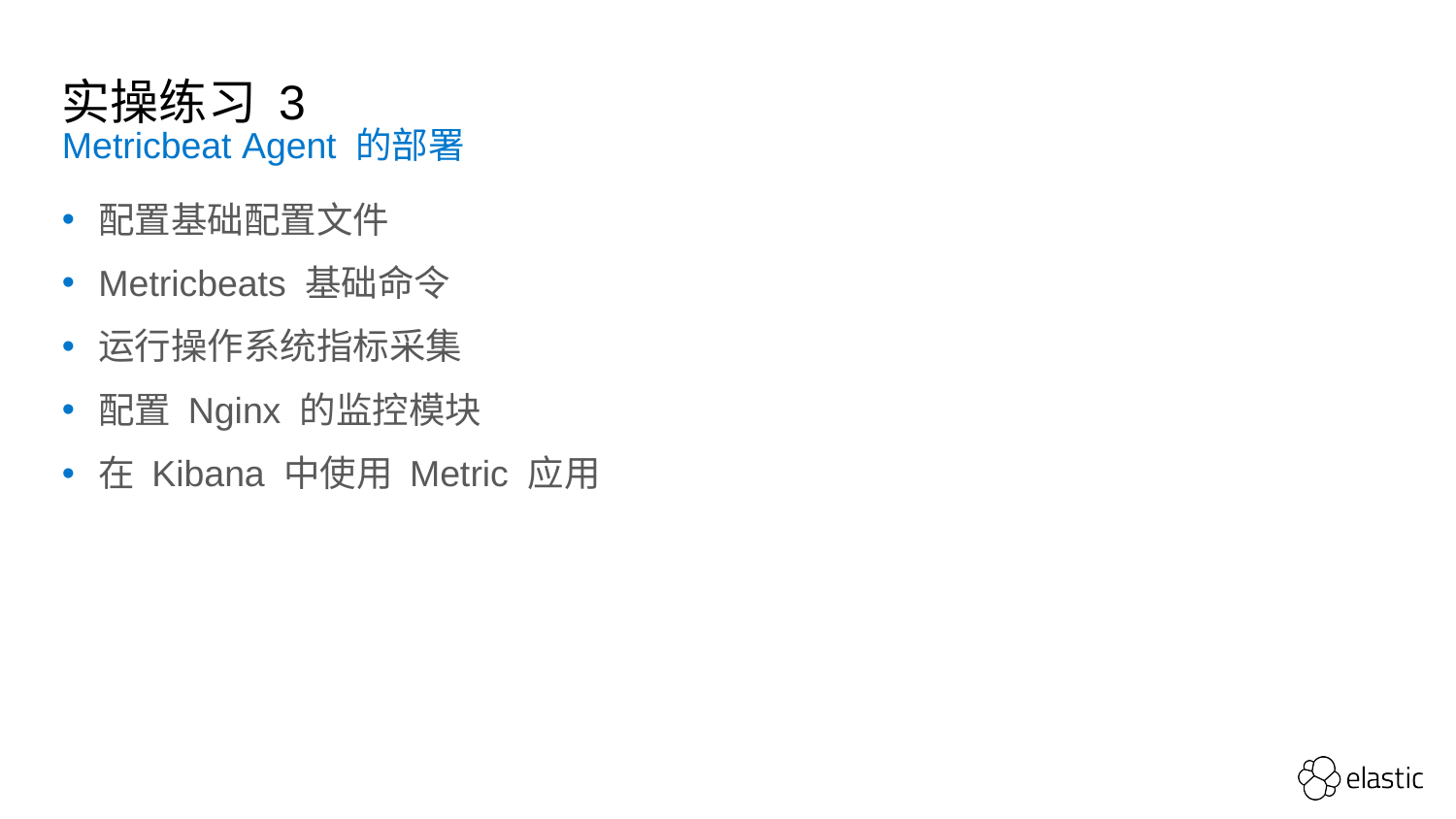

# 实操练习 3
Metricbeat Agent 的部署
配置基础配置文件
Metricbeats 基础命令
运行操作系统指标采集
配置 Nginx 的监控模块
在 Kibana 中使用 Metric 应用